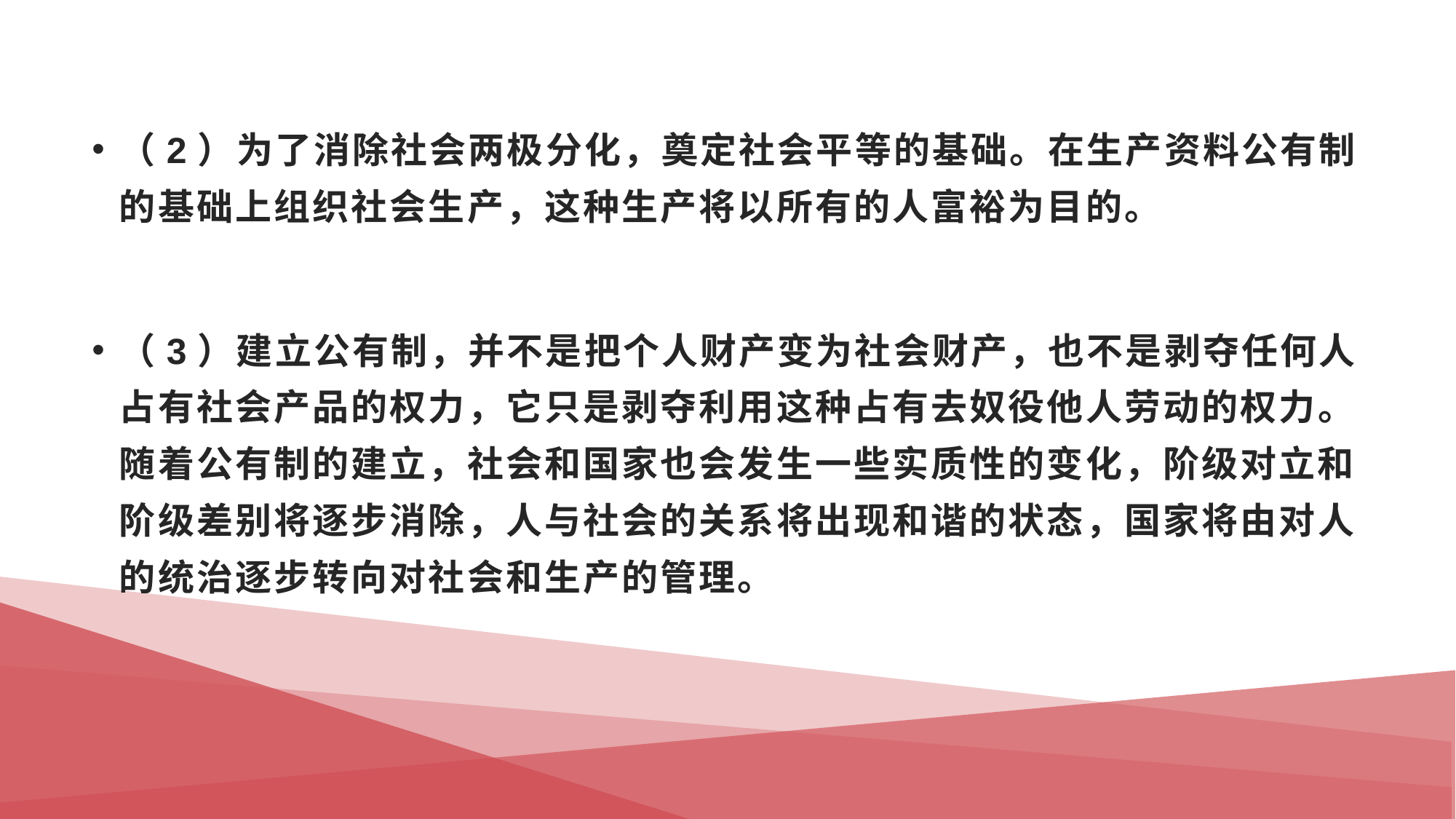

（2）为了消除社会两极分化，奠定社会平等的基础。在生产资料公有制的基础上组织社会生产，这种生产将以所有的人富裕为目的。

（3）建立公有制，并不是把个人财产变为社会财产，也不是剥夺任何人占有社会产品的权力，它只是剥夺利用这种占有去奴役他人劳动的权力。随着公有制的建立，社会和国家也会发生一些实质性的变化，阶级对立和阶级差别将逐步消除，人与社会的关系将出现和谐的状态，国家将由对人的统治逐步转向对社会和生产的管理。